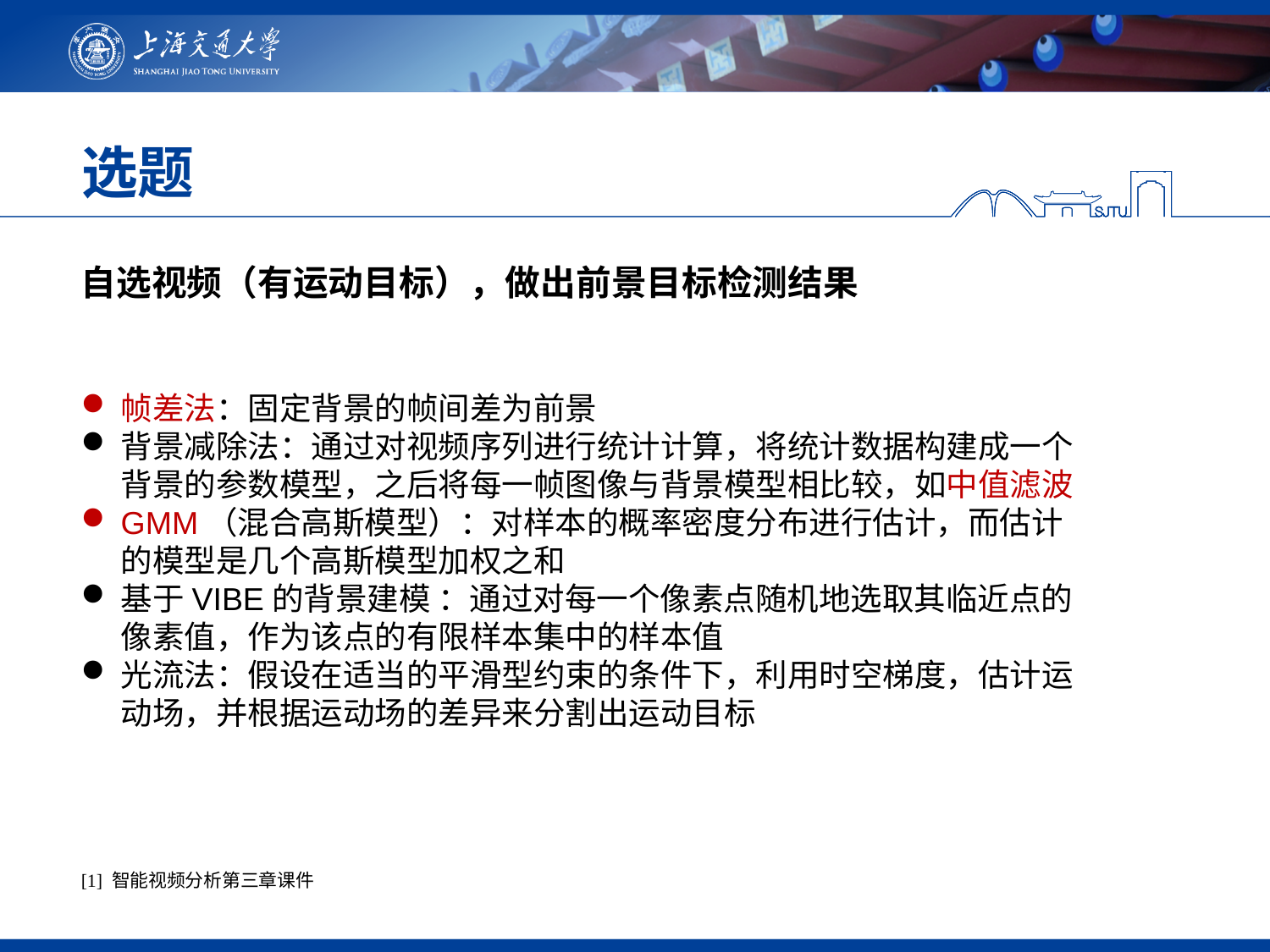

# 选题
自选视频（有运动目标），做出前景目标检测结果
帧差法：固定背景的帧间差为前景
背景减除法：通过对视频序列进行统计计算，将统计数据构建成一个背景的参数模型，之后将每一帧图像与背景模型相比较，如中值滤波
GMM（混合高斯模型）：对样本的概率密度分布进行估计，而估计的模型是几个高斯模型加权之和
基于VIBE的背景建模 ：通过对每一个像素点随机地选取其临近点的像素值，作为该点的有限样本集中的样本值
光流法：假设在适当的平滑型约束的条件下，利用时空梯度，估计运动场，并根据运动场的差异来分割出运动目标
[1] 智能视频分析第三章课件